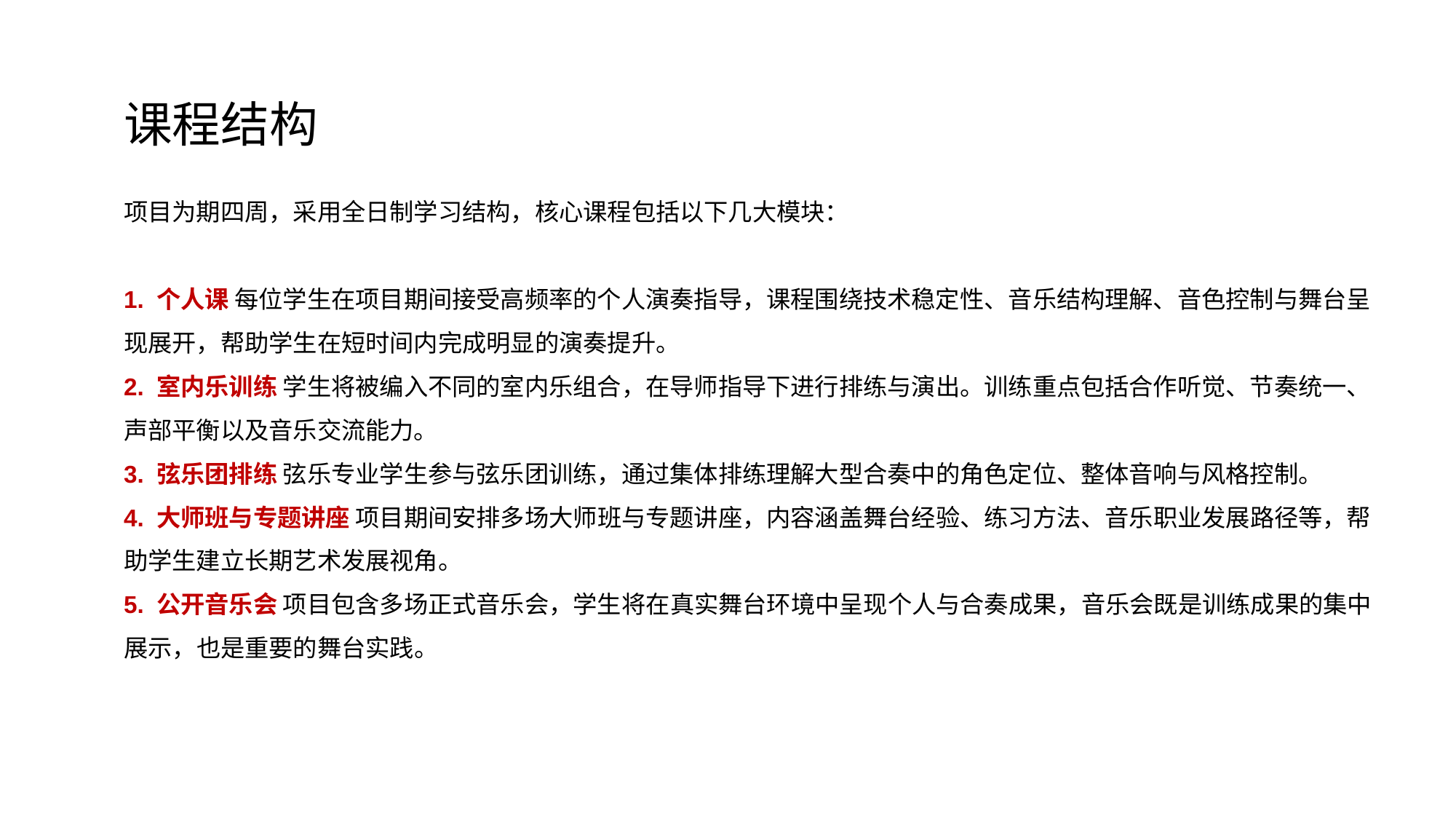

课程结构
项目为期四周，采用全日制学习结构，核心课程包括以下几大模块：

1. 个人课 每位学生在项目期间接受高频率的个人演奏指导，课程围绕技术稳定性、音乐结构理解、音色控制与舞台呈现展开，帮助学生在短时间内完成明显的演奏提升。
2. 室内乐训练 学生将被编入不同的室内乐组合，在导师指导下进行排练与演出。训练重点包括合作听觉、节奏统一、声部平衡以及音乐交流能力。
3. 弦乐团排练 弦乐专业学生参与弦乐团训练，通过集体排练理解大型合奏中的角色定位、整体音响与风格控制。
4. 大师班与专题讲座 项目期间安排多场大师班与专题讲座，内容涵盖舞台经验、练习方法、音乐职业发展路径等，帮助学生建立长期艺术发展视角。
5. 公开音乐会 项目包含多场正式音乐会，学生将在真实舞台环境中呈现个人与合奏成果，音乐会既是训练成果的集中展示，也是重要的舞台实践。